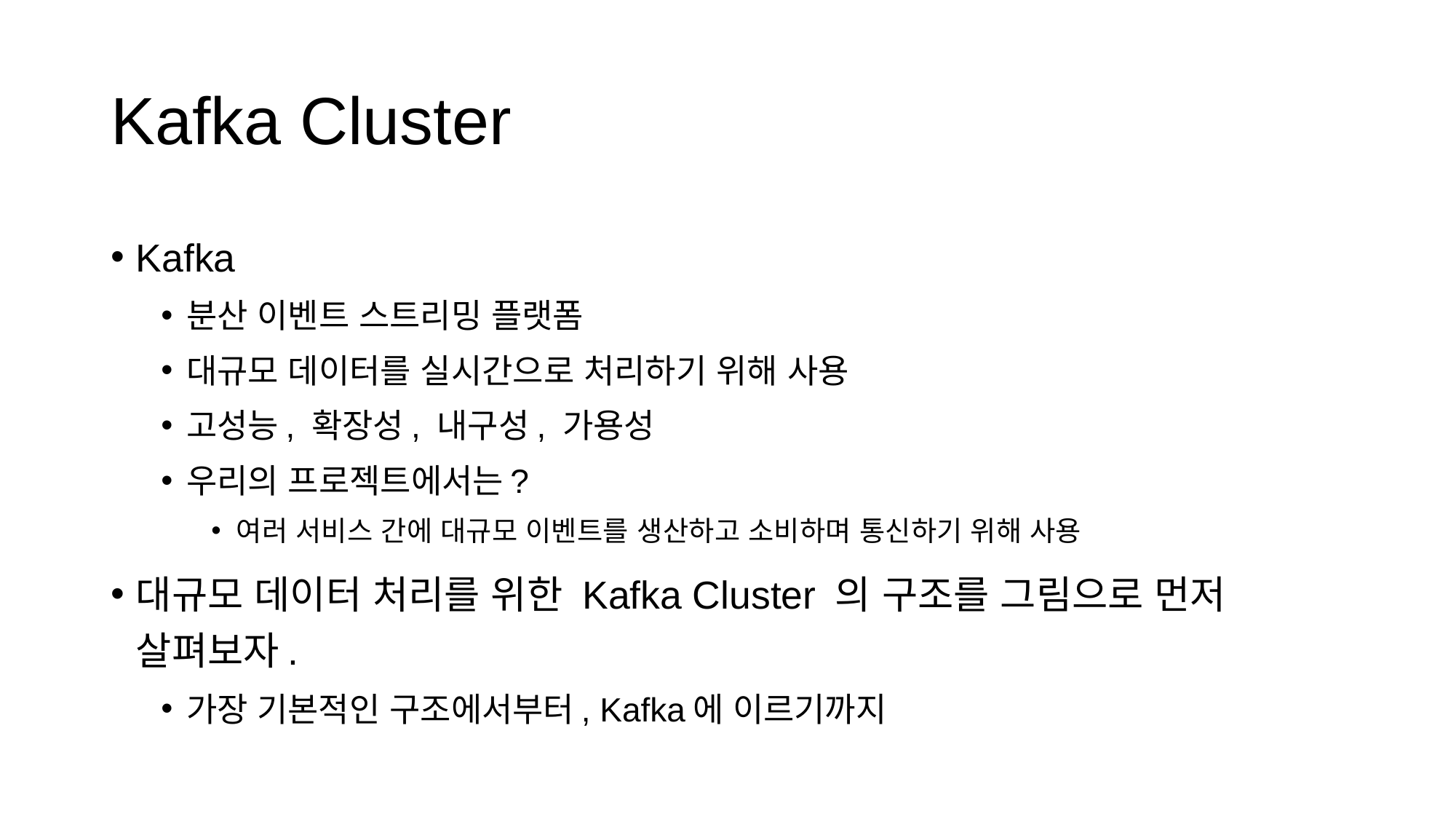

# Kafka Cluster
Kafka
분산 이벤트 스트리밍 플랫폼
대규모 데이터를 실시간으로 처리하기 위해 사용
고성능, 확장성, 내구성, 가용성
우리의 프로젝트에서는?
여러 서비스 간에 대규모 이벤트를 생산하고 소비하며 통신하기 위해 사용
대규모 데이터 처리를 위한 Kafka Cluster 의 구조를 그림으로 먼저 살펴보자.
가장 기본적인 구조에서부터, Kafka에 이르기까지